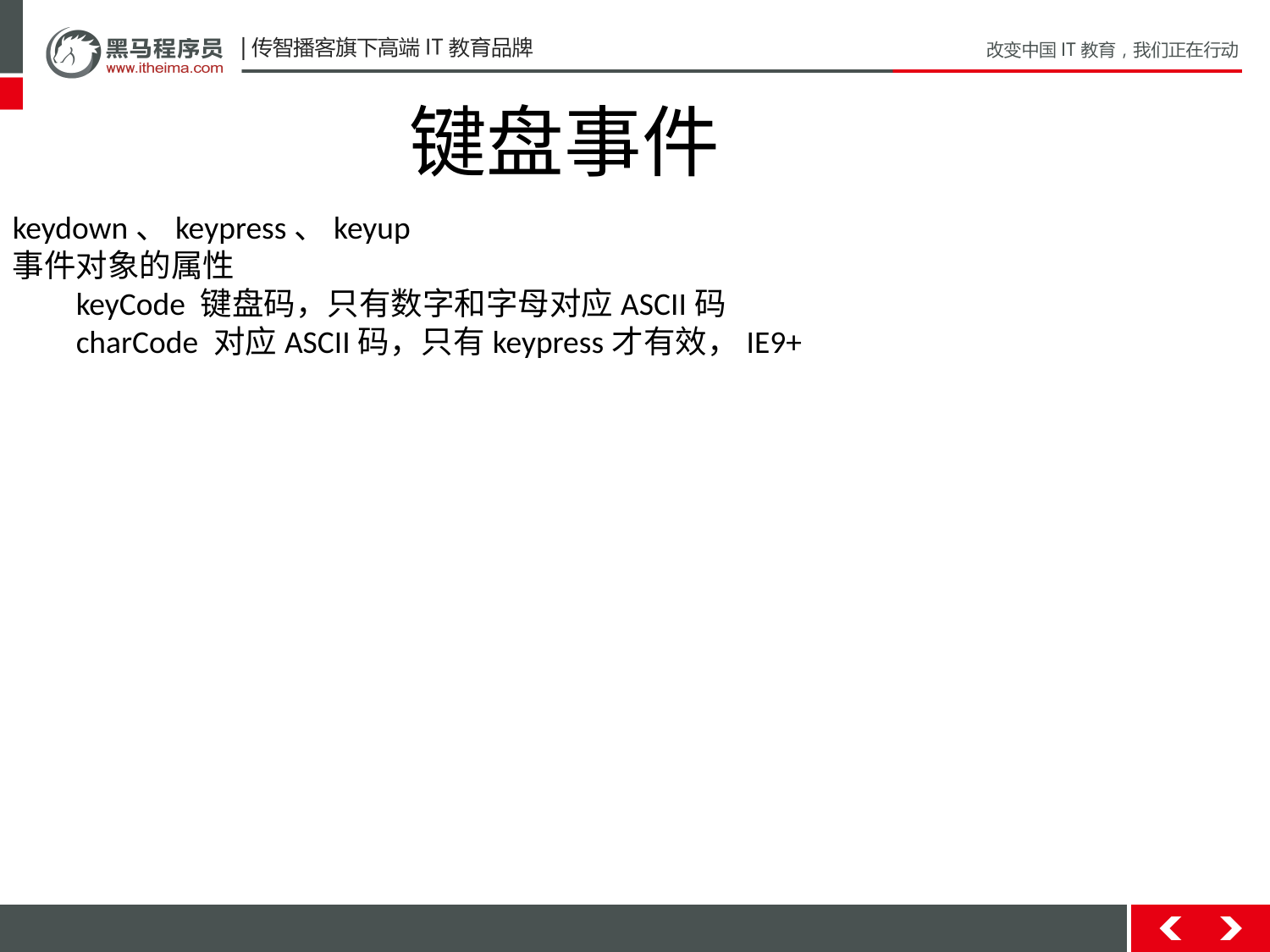

键盘事件
keydown、keypress、keyup
事件对象的属性
keyCode 键盘码，只有数字和字母对应ASCII码
charCode 对应ASCII码，只有keypress才有效，IE9+